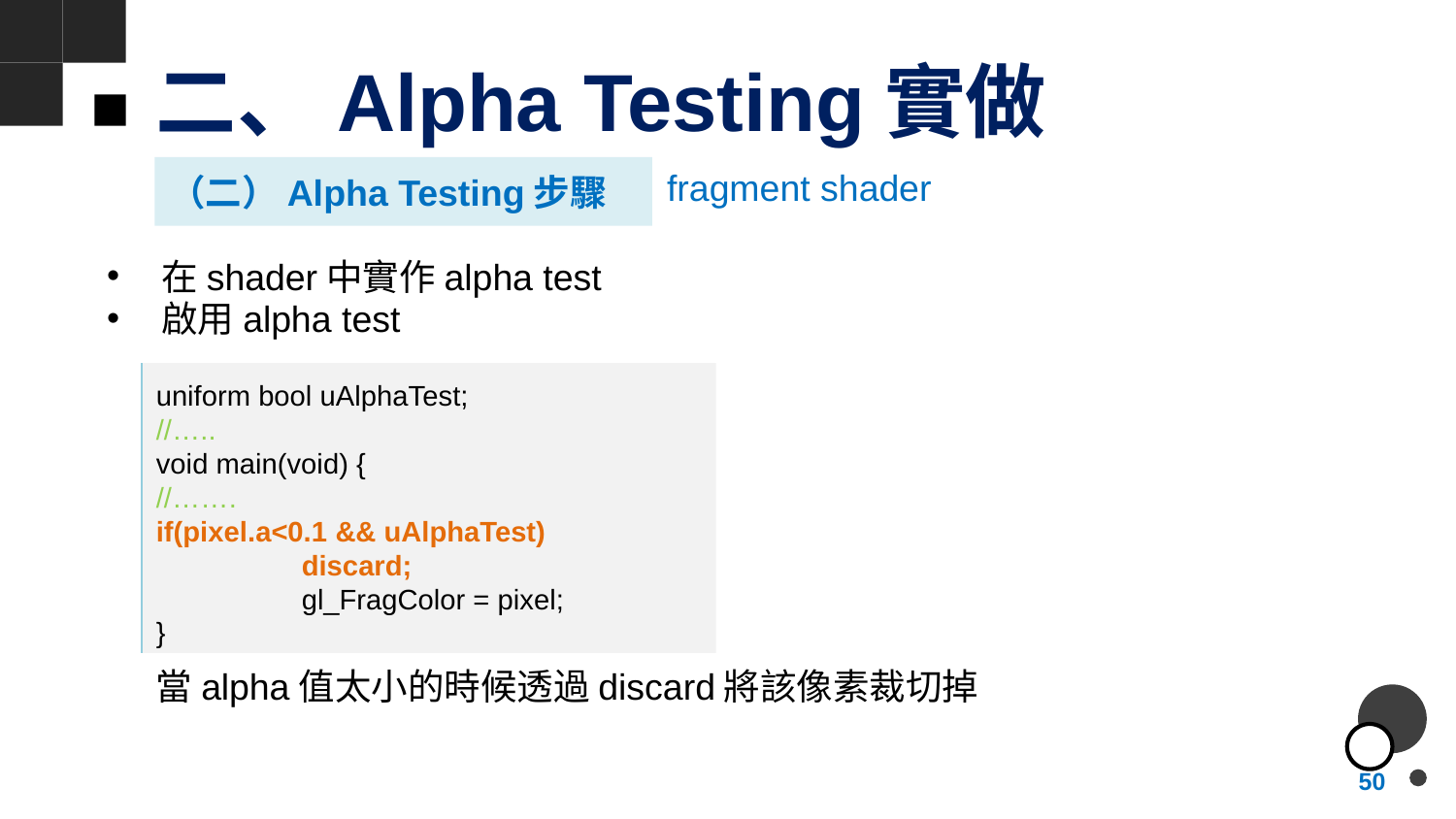

# 二、Alpha Testing實做
（二）Alpha Testing步驟
fragment shader

在shader中實作alpha test
啟用alpha test

uniform bool uAlphaTest;
//…..
void main(void) {
//…….
if(pixel.a<0.1 && uAlphaTest)
	discard;
	gl_FragColor = pixel;
}

當alpha值太小的時候透過discard將該像素裁切掉

50